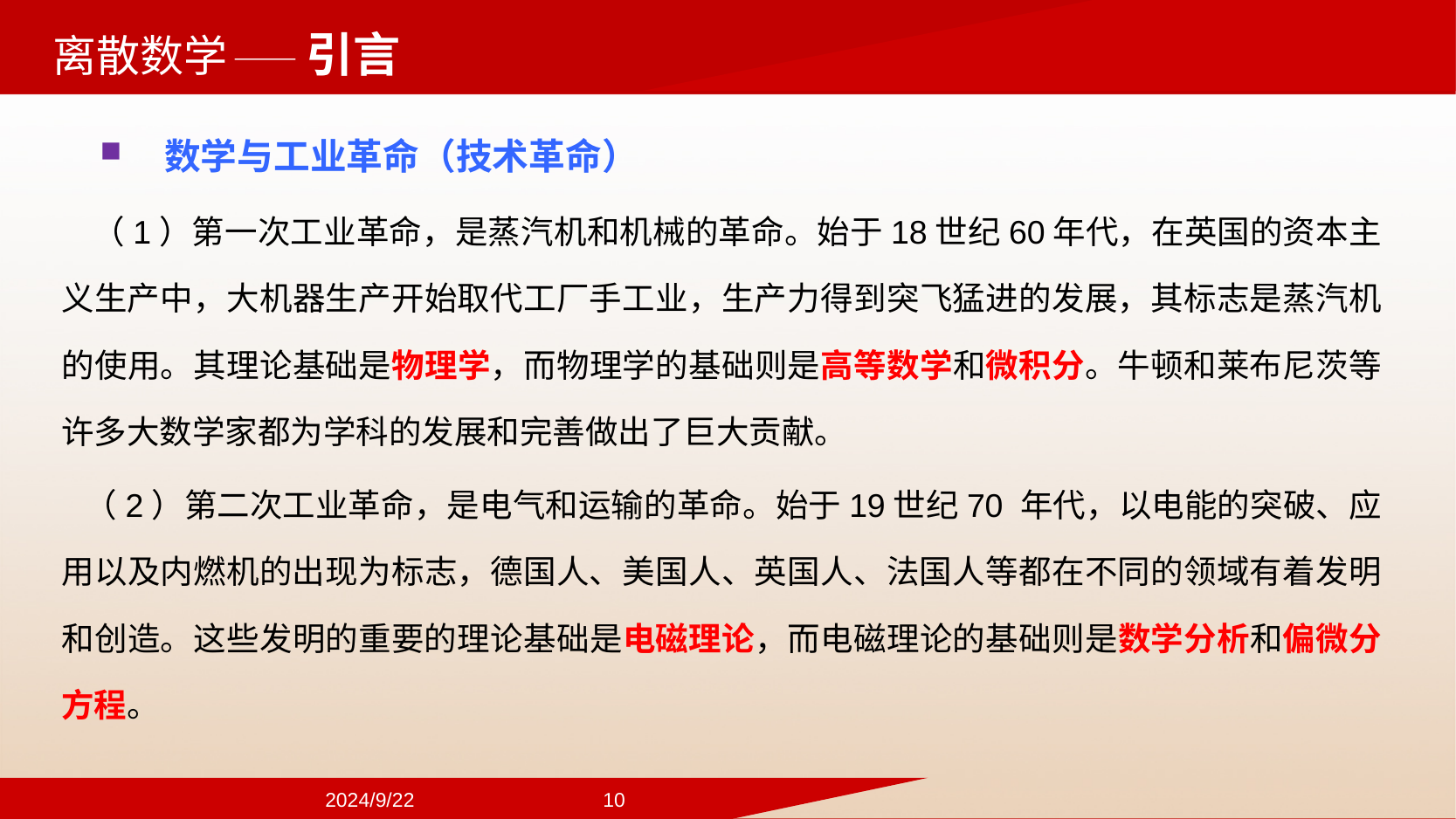

——引言
数学与工业革命（技术革命）
   （1）第一次工业革命，是蒸汽机和机械的革命。始于18世纪60年代，在英国的资本主义生产中，大机器生产开始取代工厂手工业，生产力得到突飞猛进的发展，其标志是蒸汽机的使用。其理论基础是物理学，而物理学的基础则是高等数学和微积分。牛顿和莱布尼茨等许多大数学家都为学科的发展和完善做出了巨大贡献。
  （2）第二次工业革命，是电气和运输的革命。始于19世纪70 年代，以电能的突破、应用以及内燃机的出现为标志，德国人、美国人、英国人、法国人等都在不同的领域有着发明和创造。这些发明的重要的理论基础是电磁理论，而电磁理论的基础则是数学分析和偏微分方程。

2024/9/22
10